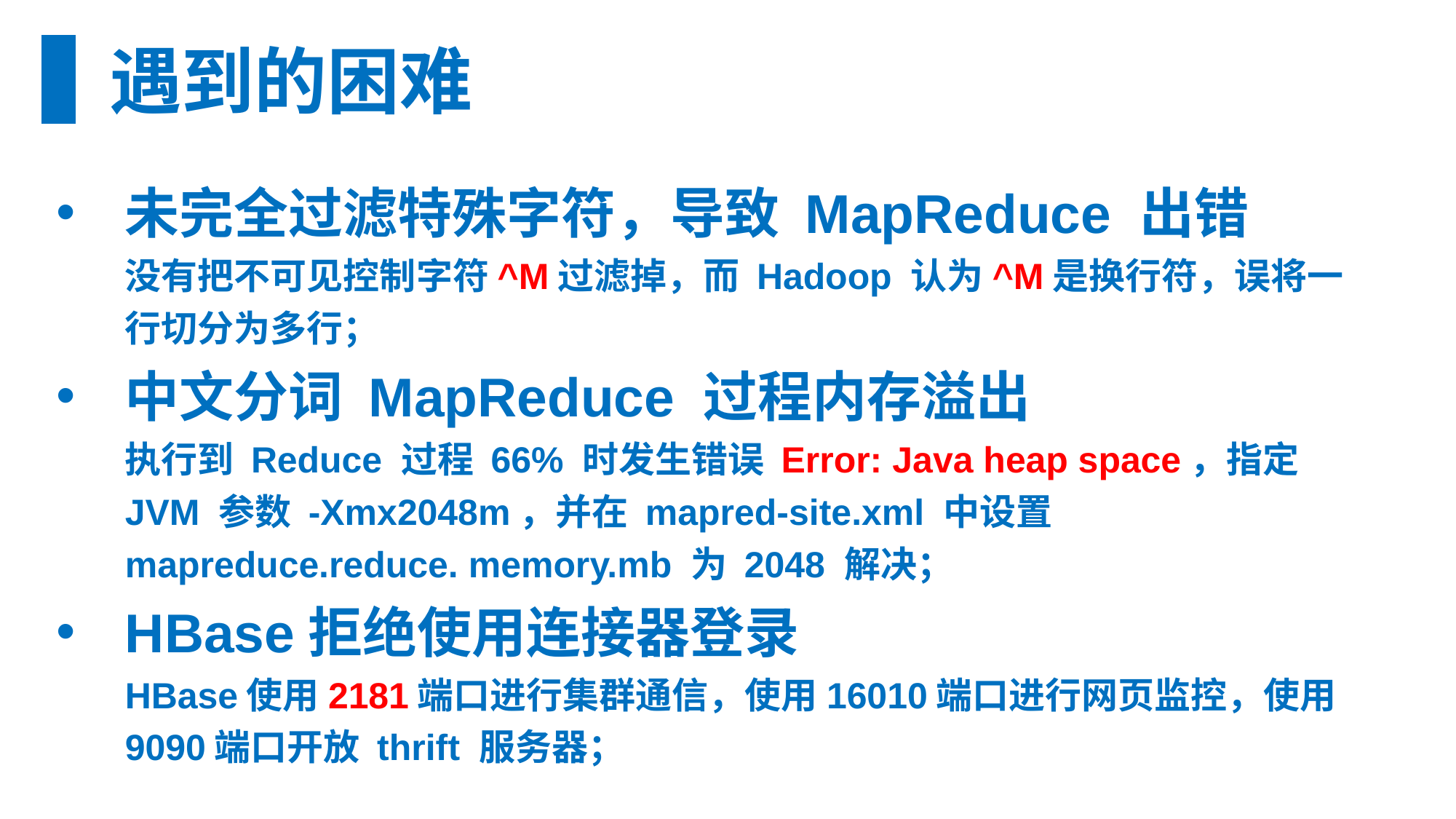

遇到的困难

未完全过滤特殊字符，导致 MapReduce 出错
没有把不可见控制字符^M过滤掉，而 Hadoop 认为^M是换行符，误将一行切分为多行；
中文分词 MapReduce 过程内存溢出
执行到 Reduce 过程 66% 时发生错误 Error: Java heap space，指定 JVM 参数 -Xmx2048m，并在 mapred-site.xml 中设置 mapreduce.reduce. memory.mb 为 2048 解决；
HBase拒绝使用连接器登录
HBase使用2181端口进行集群通信，使用16010端口进行网页监控，使用9090端口开放 thrift 服务器；